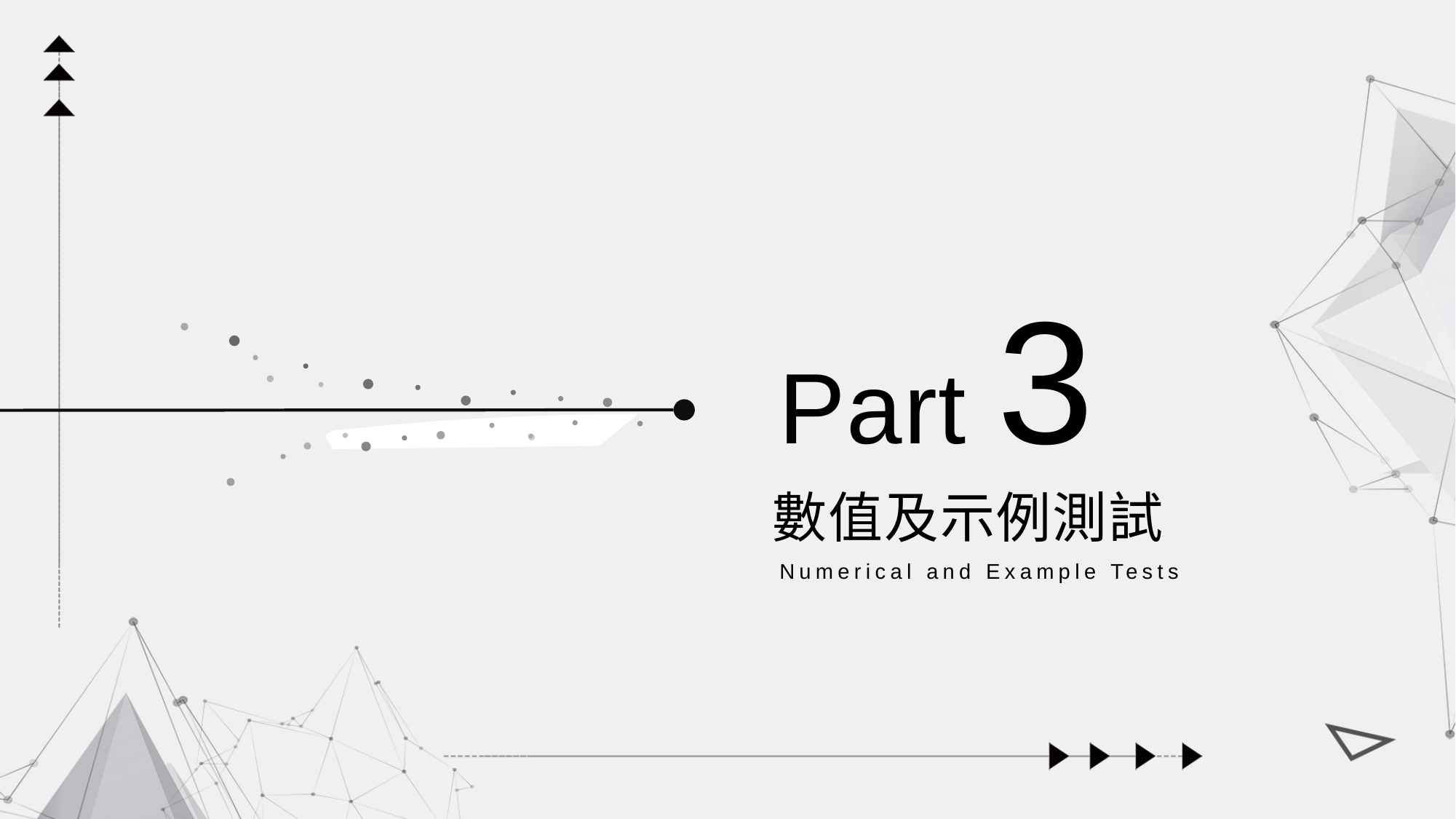

Part 3

數值及示例測試
Numerical and Example Tests